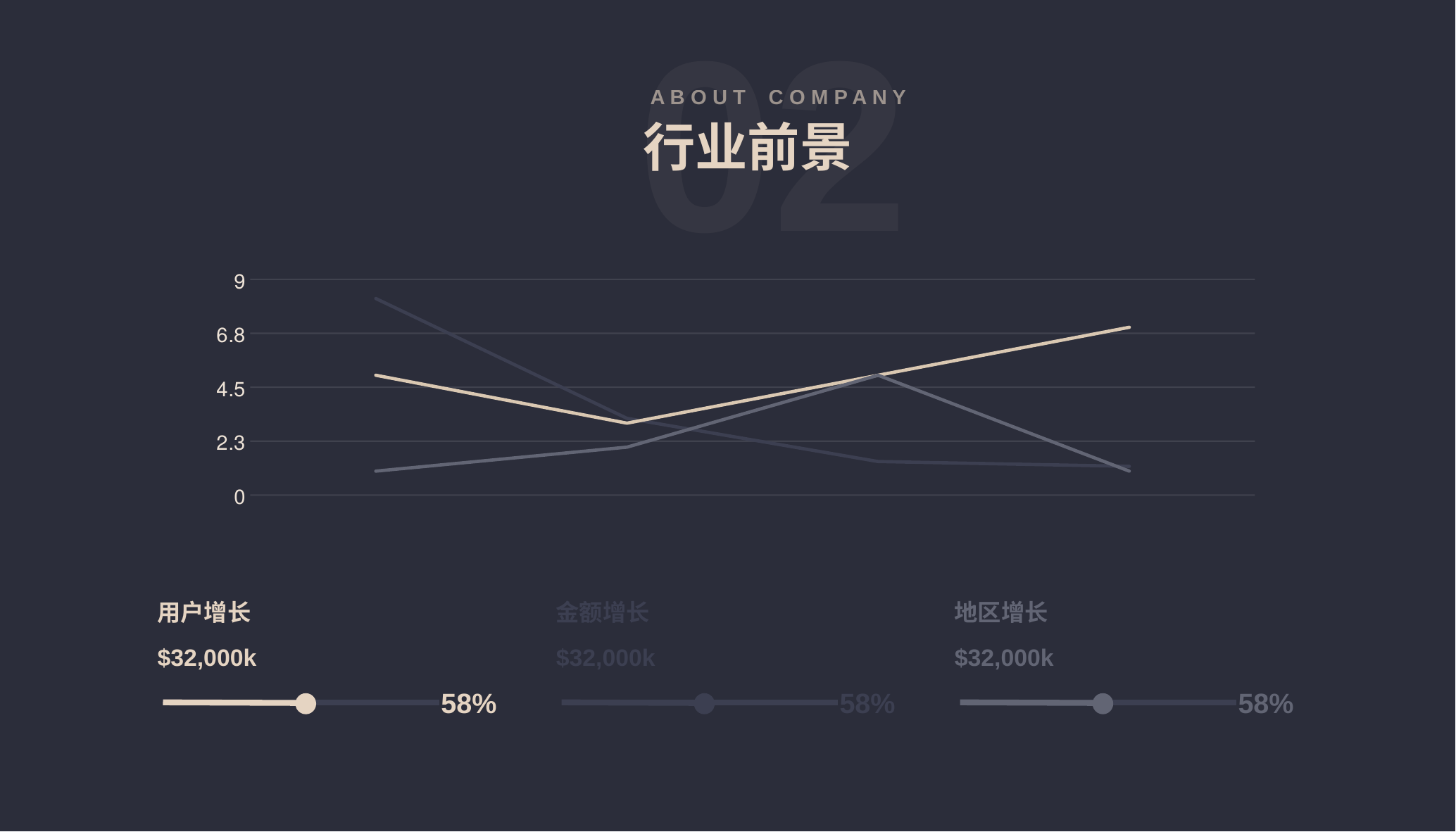

02
A B O U T    C O M P A N Y
行业前景

### Chart

| Category | Sales | Column1 | Column2 |
|---|---|---|---|
| 1st Qtr | 8.200000000000001 | 5.0 | 1.0 |
| 2nd Qtr | 3.2 | 3.0 | 2.0 |
| 3rd Qtr | 1.4 | 5.0 | 5.0 |
| 4th Qtr | 1.2 | 7.0 | 1.0 |
用户增长
$32,000k
58%

金额增长
$32,000k
58%

地区增长
$32,000k
58%